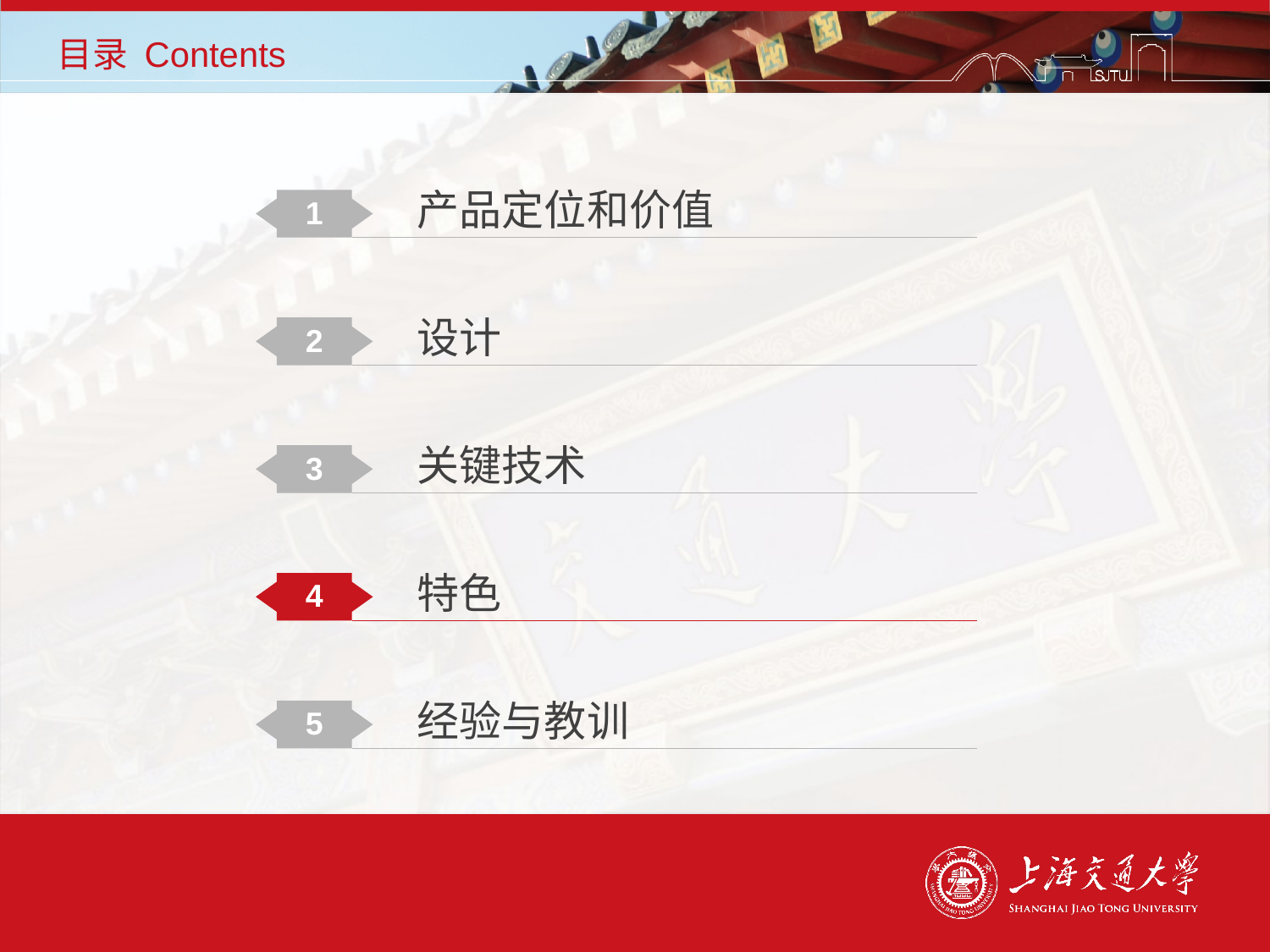

# 目录 Contents
产品定位和价值
1

设计
2

关键技术
3

特色
4

经验与教训
5